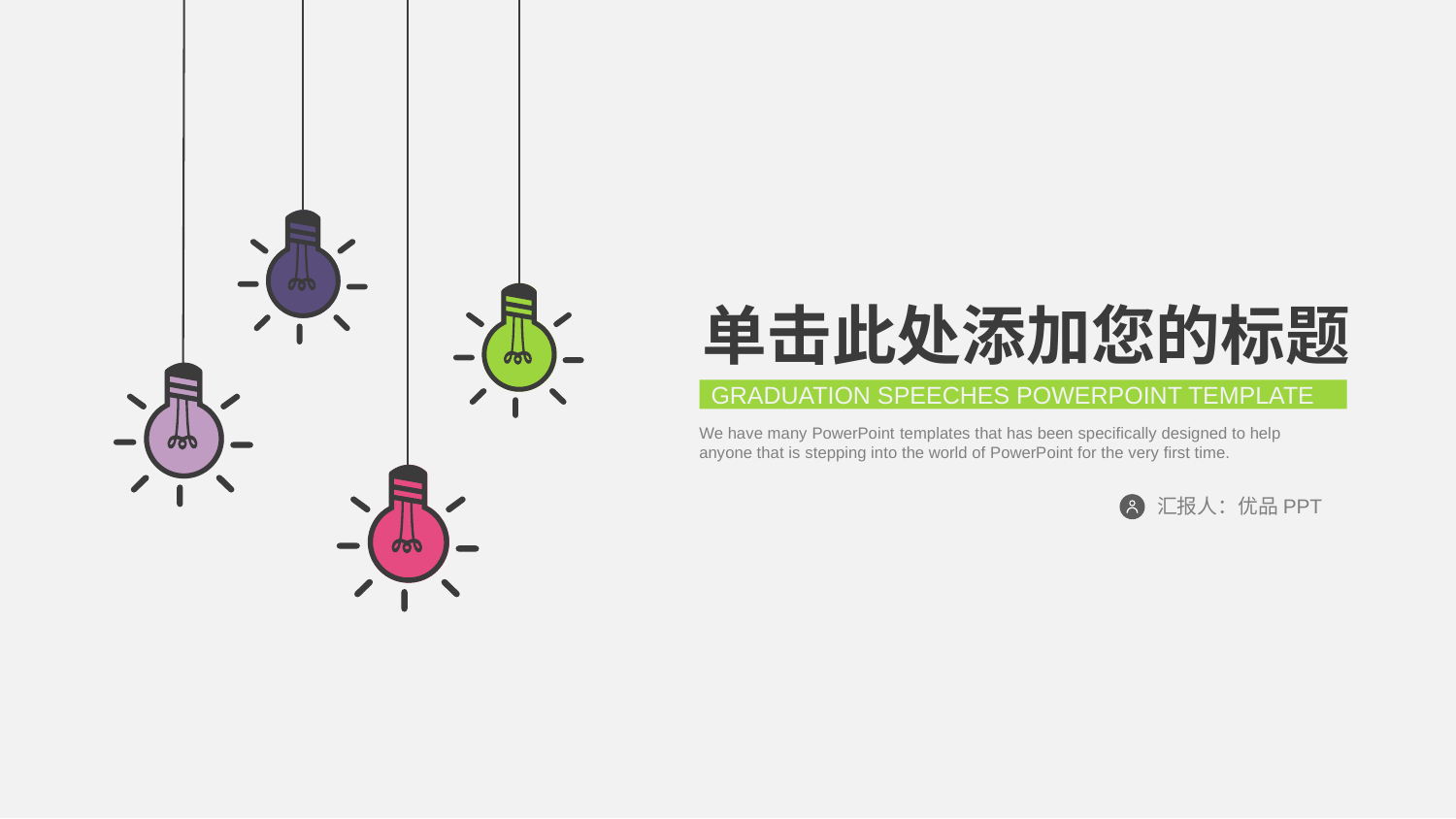

单击此处添加您的标题
GRADUATION SPEECHES POWERPOINT TEMPLATE
We have many PowerPoint templates that has been specifically designed to help anyone that is stepping into the world of PowerPoint for the very first time.
汇报人：优品PPT